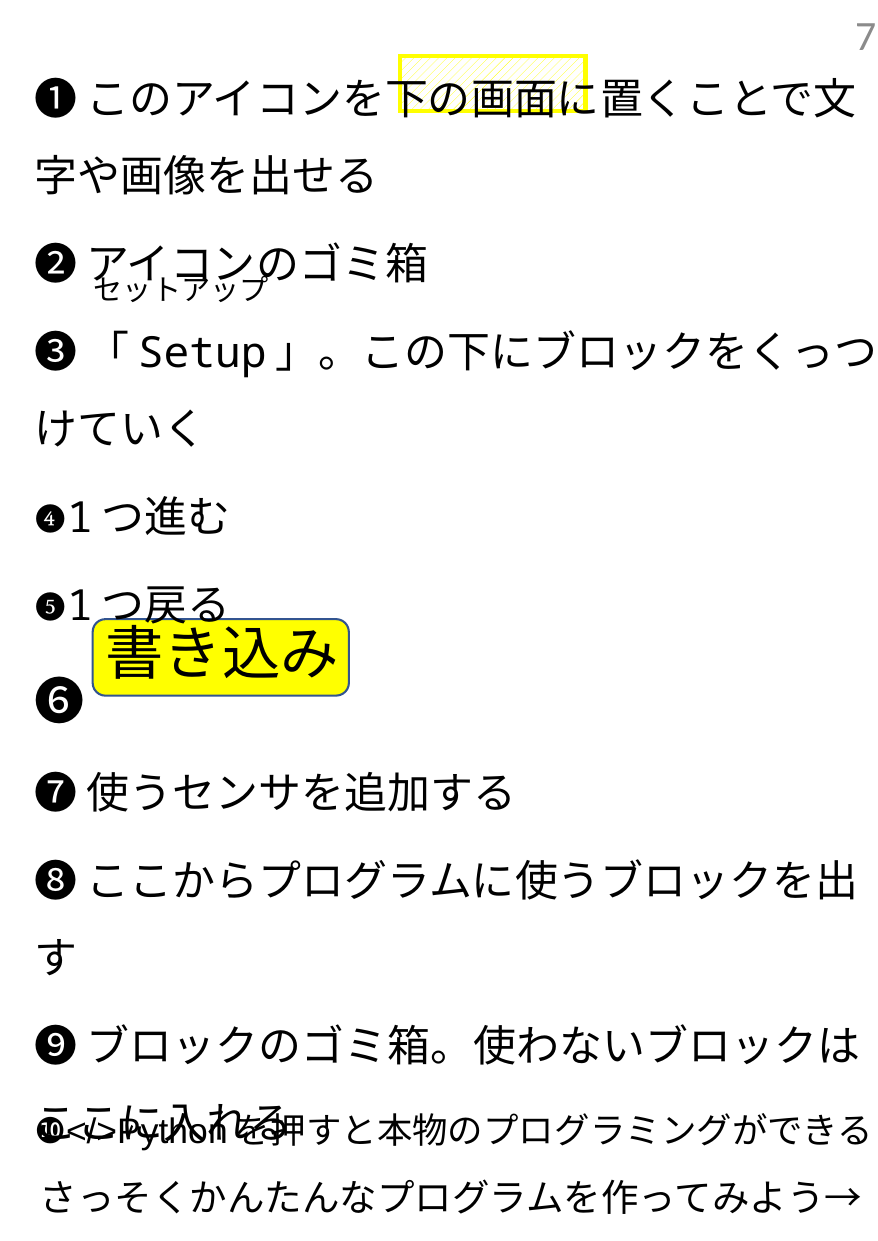

7
❶このアイコンを下の画面に置くことで文字や画像を出せる
❷アイコンのゴミ箱
❸「Setup」。この下にブロックをくっつけていく
❹1つ進む
❺1つ戻る
❻
❼使うセンサを追加する
❽ここからプログラムに使うブロックを出す
❾ブロックのゴミ箱。使わないブロックはここに入れる

セットアップ
書き込み

❿</>Pythonを押すと本物のプログラミングができる
さっそくかんたんなプログラムを作ってみよう→